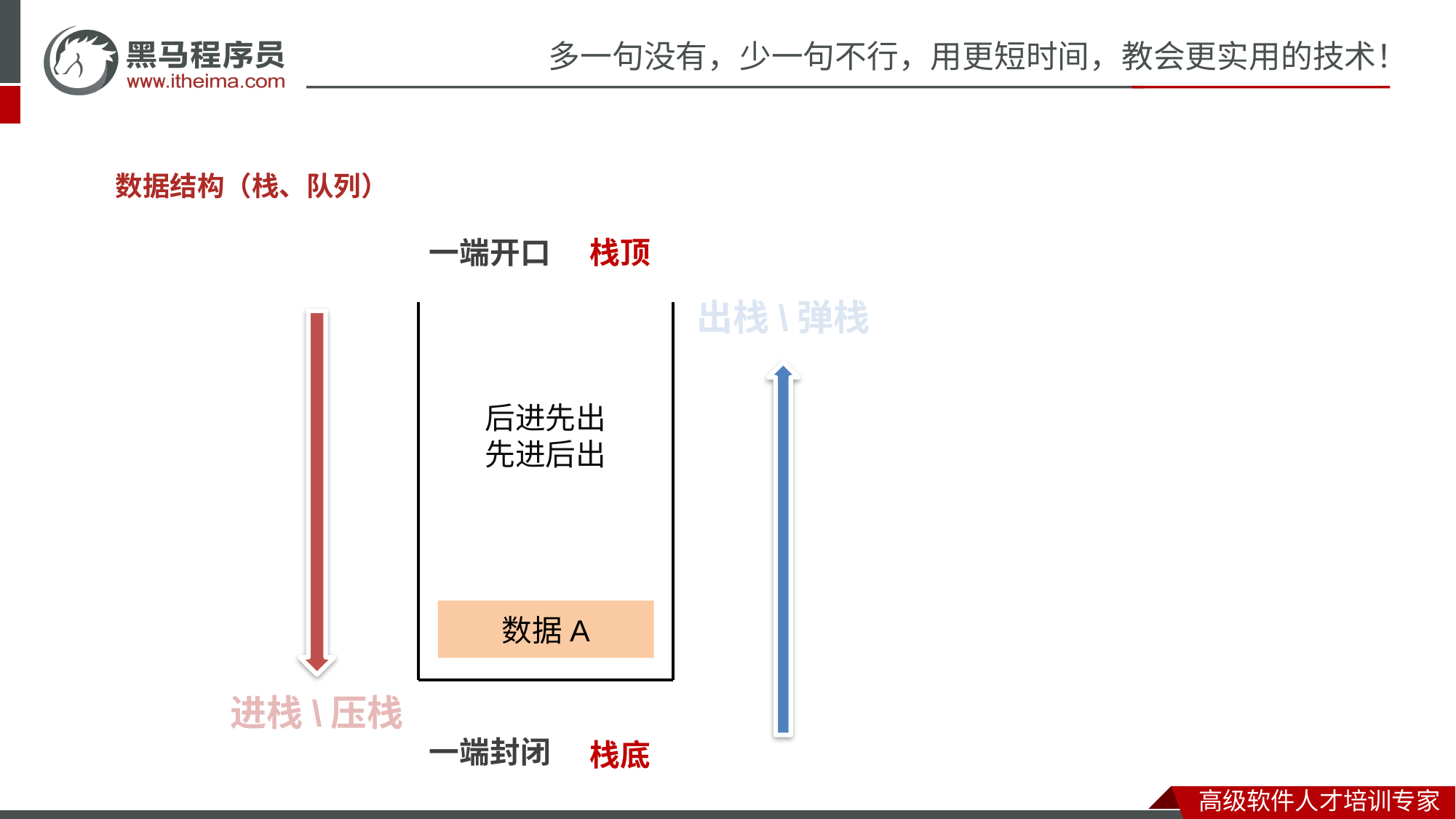

数据结构（栈、队列）
栈顶
一端开口
出栈\弹栈

后进先出
先进后出
数据A
进栈\压栈
一端封闭
栈底